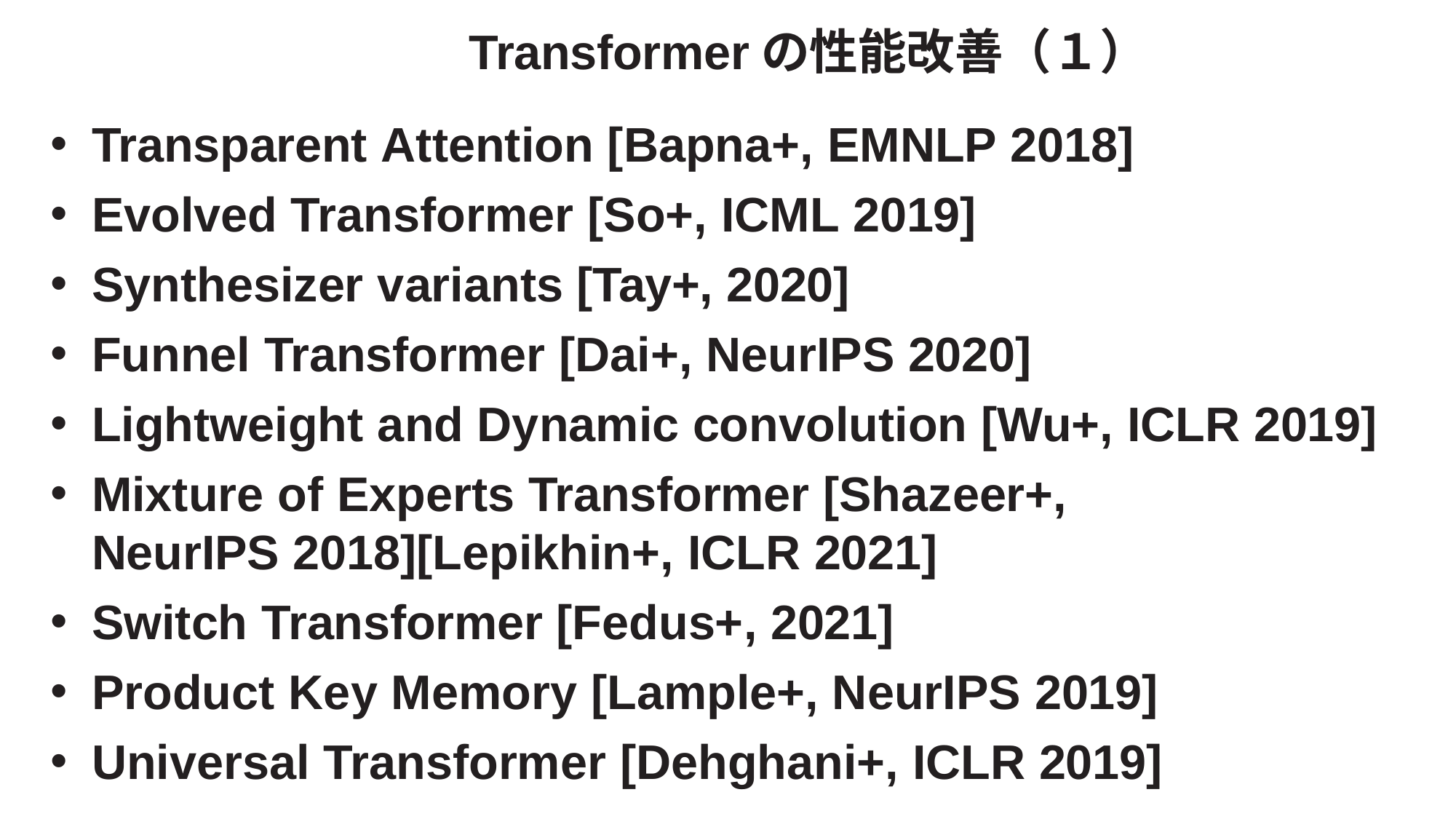

Transformerの性能改善（１）
Transparent Attention [Bapna+, EMNLP 2018]
Evolved Transformer [So+, ICML 2019]
Synthesizer variants [Tay+, 2020]
Funnel Transformer [Dai+, NeurIPS 2020]
Lightweight and Dynamic convolution [Wu+, ICLR 2019]
Mixture of Experts Transformer [Shazeer+, NeurIPS 2018][Lepikhin+, ICLR 2021]
Switch Transformer [Fedus+, 2021]
Product Key Memory [Lample+, NeurIPS 2019]
Universal Transformer [Dehghani+, ICLR 2019]